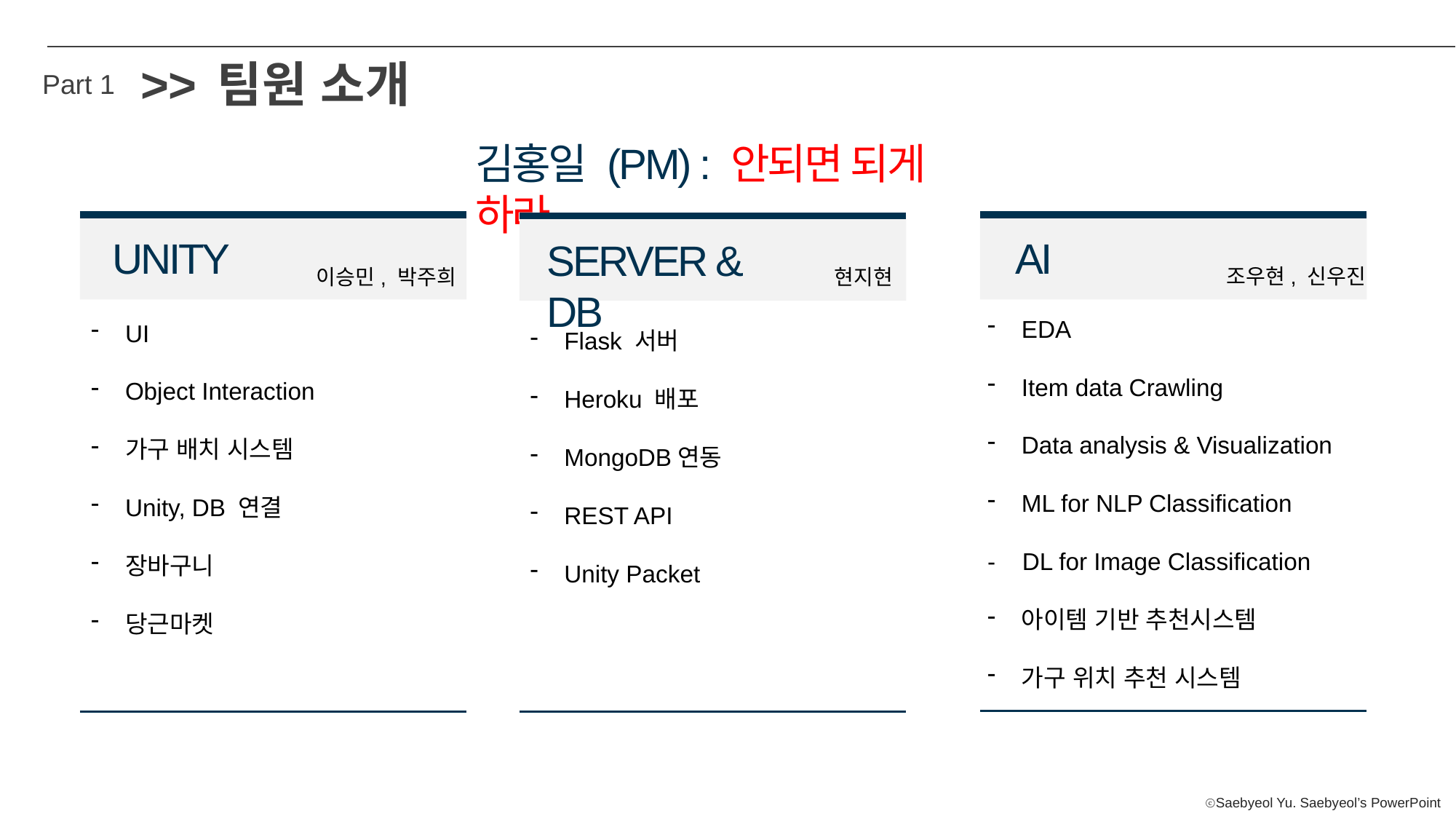

>>
팀원 소개

Part 1

김홍일 (PM) : 안되면 되게 하라

UNITY
이승민, 박주희
UI

Object Interaction

가구 배치 시스템

Unity, DB 연결

장바구니

당근마켓

AI
조우현, 신우진
EDA

Item data Crawling

Data analysis & Visualization

ML for NLP Classification

-    DL for Image Classification

아이템 기반 추천시스템

가구 위치 추천 시스템

SERVER & DB
현지현
Flask 서버

Heroku 배포

MongoDB연동

REST API

Unity Packet